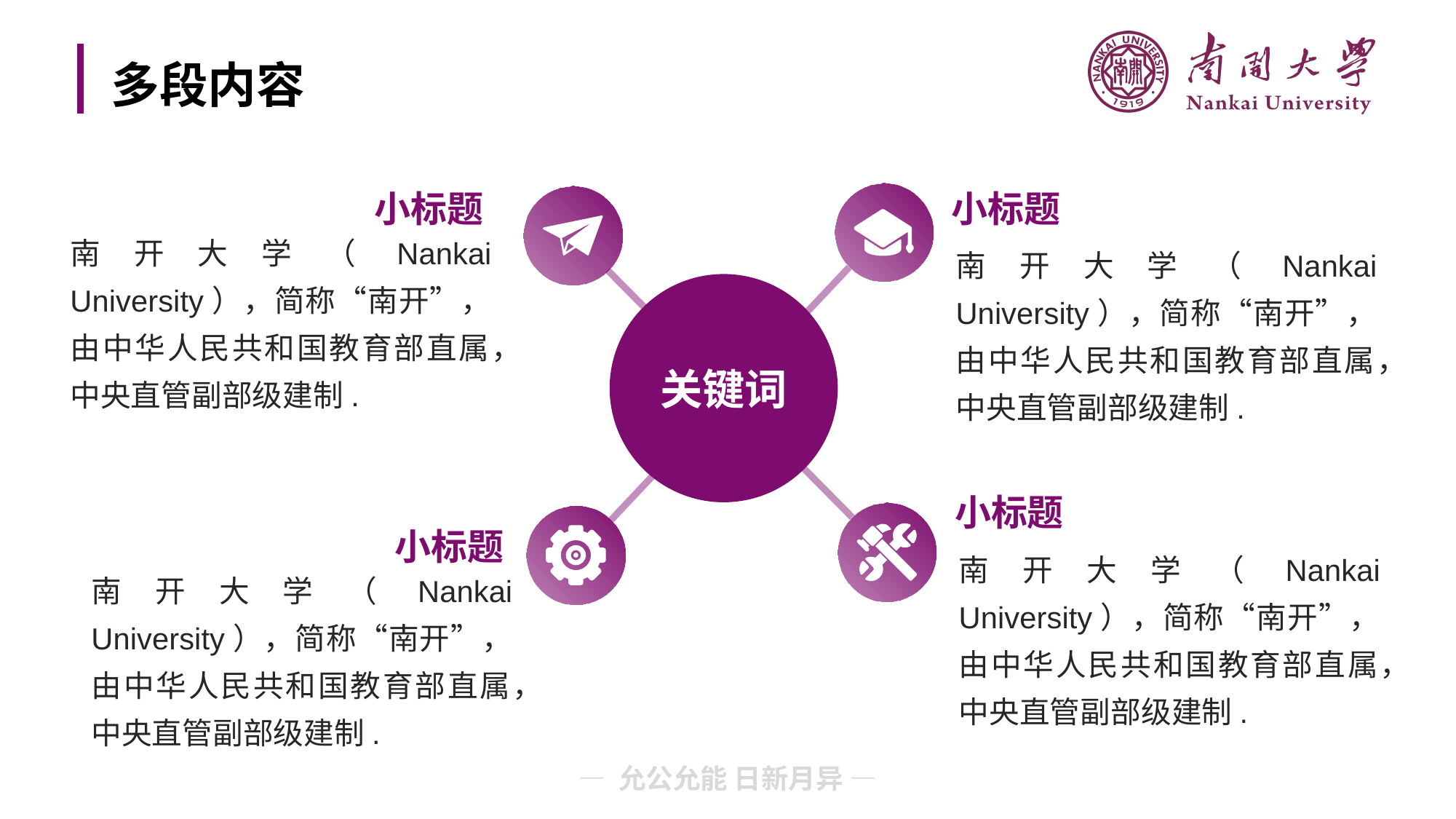

# 多段内容
小标题
小标题

南开大学（Nankai University），简称“南开”，由中华人民共和国教育部直属，中央直管副部级建制.
南开大学（Nankai University），简称“南开”，由中华人民共和国教育部直属，中央直管副部级建制.
关键词
小标题
小标题

南开大学（Nankai University），简称“南开”，由中华人民共和国教育部直属，中央直管副部级建制.
南开大学（Nankai University），简称“南开”，由中华人民共和国教育部直属，中央直管副部级建制.